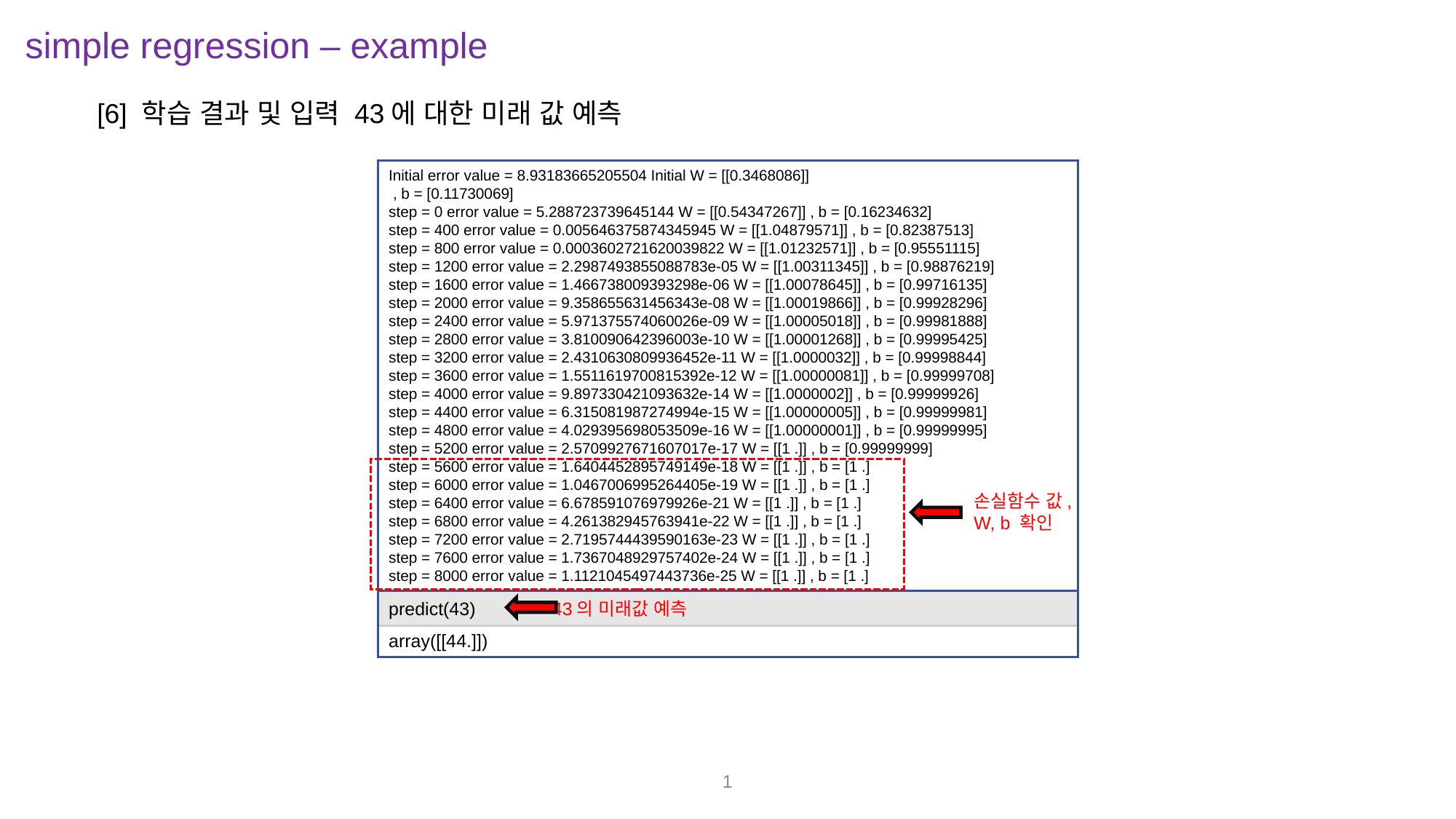

simple regression – example
[6] 학습 결과 및 입력 43에 대한 미래 값 예측
Initial error value = 8.93183665205504 Initial W = [[0.3468086]]
 , b = [0.11730069]
step = 0 error value = 5.288723739645144 W = [[0.54347267]] , b = [0.16234632]
step = 400 error value = 0.005646375874345945 W = [[1.04879571]] , b = [0.82387513]
step = 800 error value = 0.0003602721620039822 W = [[1.01232571]] , b = [0.95551115]
step = 1200 error value = 2.2987493855088783e-05 W = [[1.00311345]] , b = [0.98876219]
step = 1600 error value = 1.466738009393298e-06 W = [[1.00078645]] , b = [0.99716135]
step = 2000 error value = 9.358655631456343e-08 W = [[1.00019866]] , b = [0.99928296]
step = 2400 error value = 5.971375574060026e-09 W = [[1.00005018]] , b = [0.99981888]
step = 2800 error value = 3.810090642396003e-10 W = [[1.00001268]] , b = [0.99995425]
step = 3200 error value = 2.4310630809936452e-11 W = [[1.0000032]] , b = [0.99998844]
step = 3600 error value = 1.5511619700815392e-12 W = [[1.00000081]] , b = [0.99999708]
step = 4000 error value = 9.897330421093632e-14 W = [[1.0000002]] , b = [0.99999926]
step = 4400 error value = 6.315081987274994e-15 W = [[1.00000005]] , b = [0.99999981]
step = 4800 error value = 4.029395698053509e-16 W = [[1.00000001]] , b = [0.99999995]
step = 5200 error value = 2.5709927671607017e-17 W = [[1 .]] , b = [0.99999999]
step = 5600 error value = 1.6404452895749149e-18 W = [[1 .]] , b = [1 .]
step = 6000 error value = 1.0467006995264405e-19 W = [[1 .]] , b = [1 .]
step = 6400 error value = 6.678591076979926e-21 W = [[1 .]] , b = [1 .]
step = 6800 error value = 4.261382945763941e-22 W = [[1 .]] , b = [1 .]
step = 7200 error value = 2.7195744439590163e-23 W = [[1 .]] , b = [1 .]
step = 7600 error value = 1.7367048929757402e-24 W = [[1 .]] , b = [1 .]
step = 8000 error value = 1.1121045497443736e-25 W = [[1 .]] , b = [1 .]

손실함수 값,
W, b 확인

array([[44.]])
predict(43)               43의 미래값 예측
1